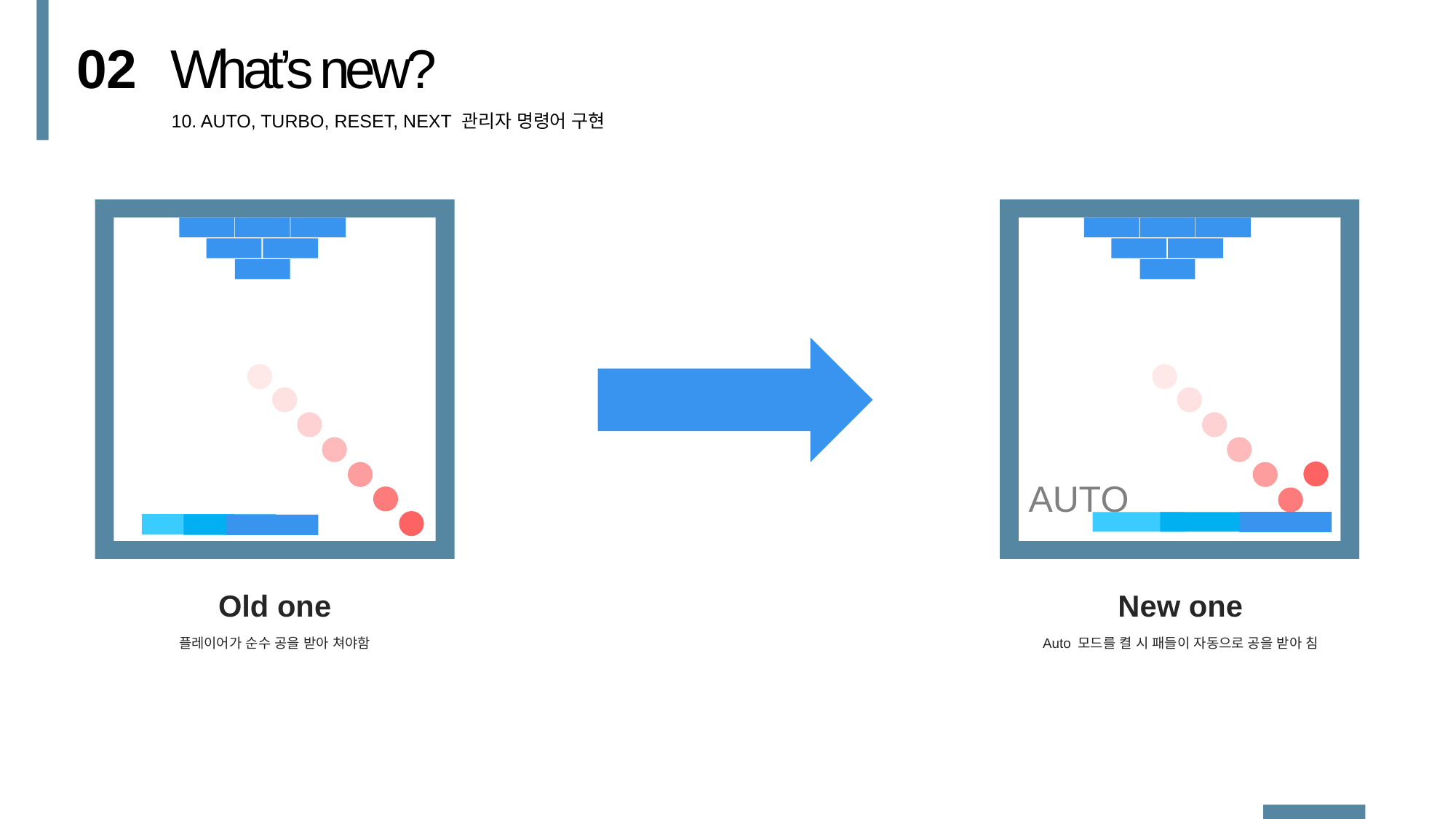

02
What’s new?
10. AUTO, TURBO, RESET, NEXT 관리자 명령어 구현

AUTO

Old one
플레이어가 순수 공을 받아 쳐야함
New one
Auto 모드를 켤 시 패들이 자동으로 공을 받아 침